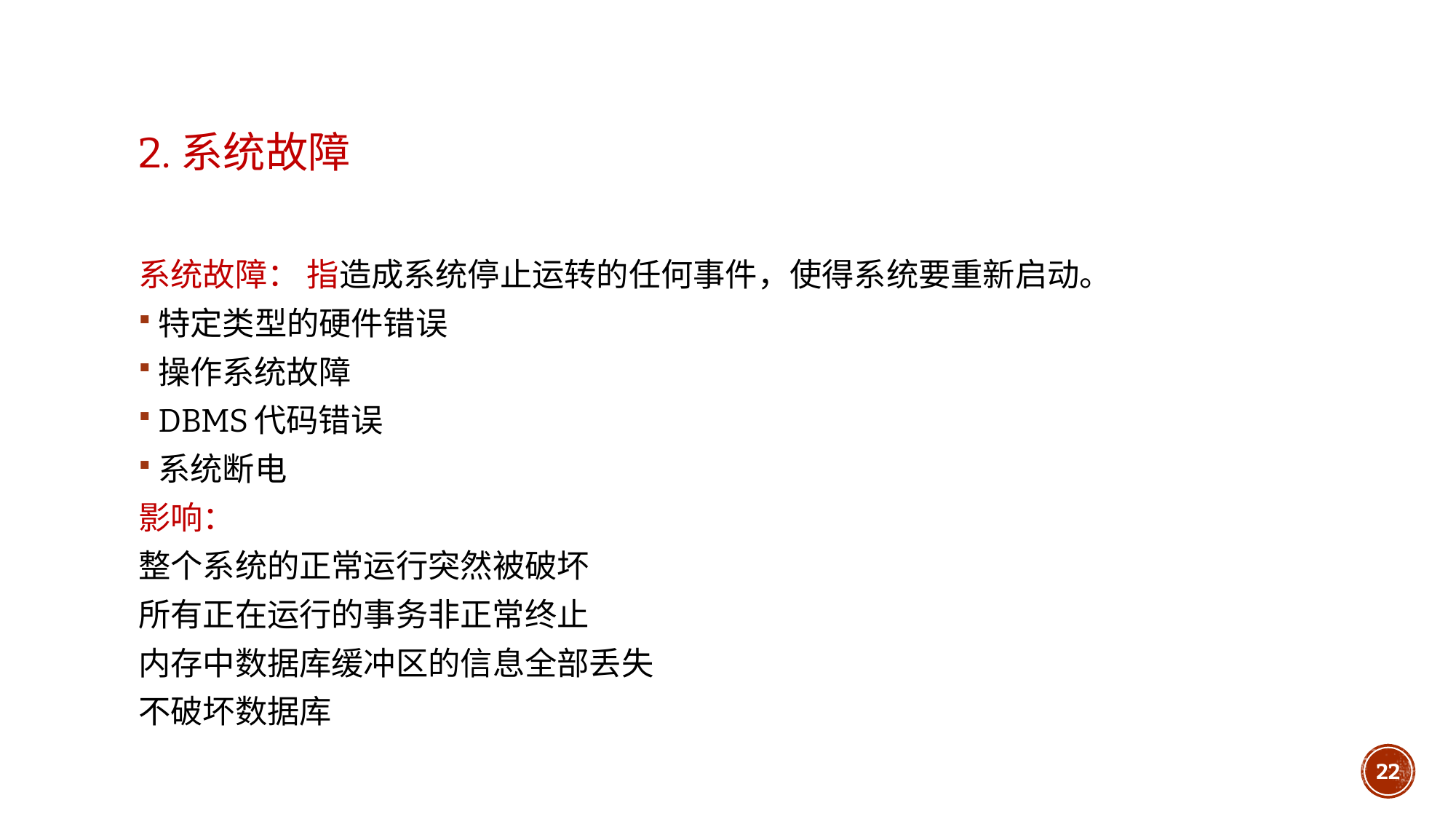

# 2.系统故障
系统故障： 指造成系统停止运转的任何事件，使得系统要重新启动。
特定类型的硬件错误
操作系统故障
DBMS代码错误
系统断电
影响：
整个系统的正常运行突然被破坏
所有正在运行的事务非正常终止
内存中数据库缓冲区的信息全部丢失
不破坏数据库
22